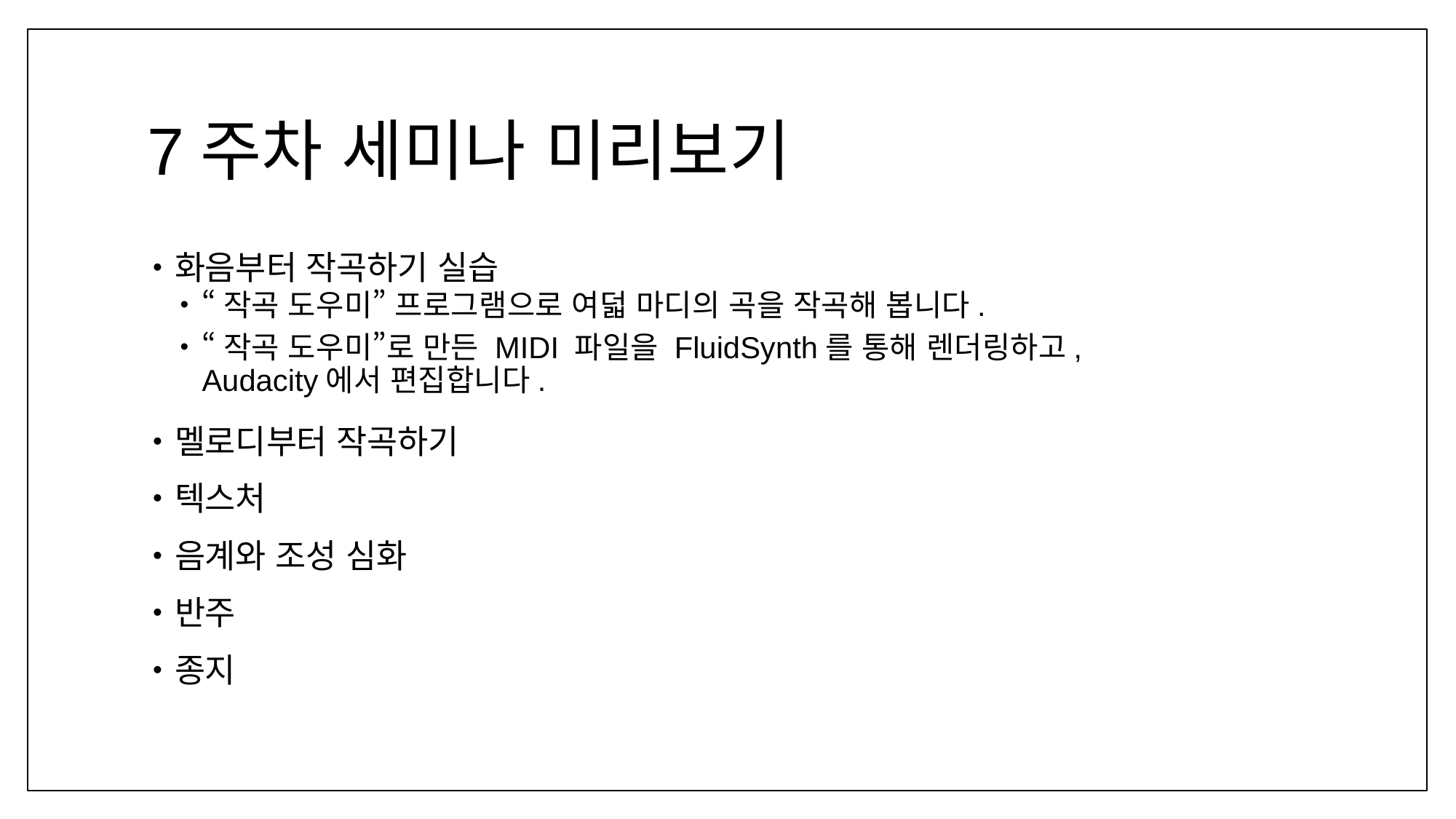

# 7주차 세미나 미리보기
화음부터 작곡하기 실습
“작곡 도우미” 프로그램으로 여덟 마디의 곡을 작곡해 봅니다.
“작곡 도우미”로 만든 MIDI 파일을 FluidSynth를 통해 렌더링하고,
Audacity에서 편집합니다.
멜로디부터 작곡하기
텍스처
음계와 조성 심화
반주
종지